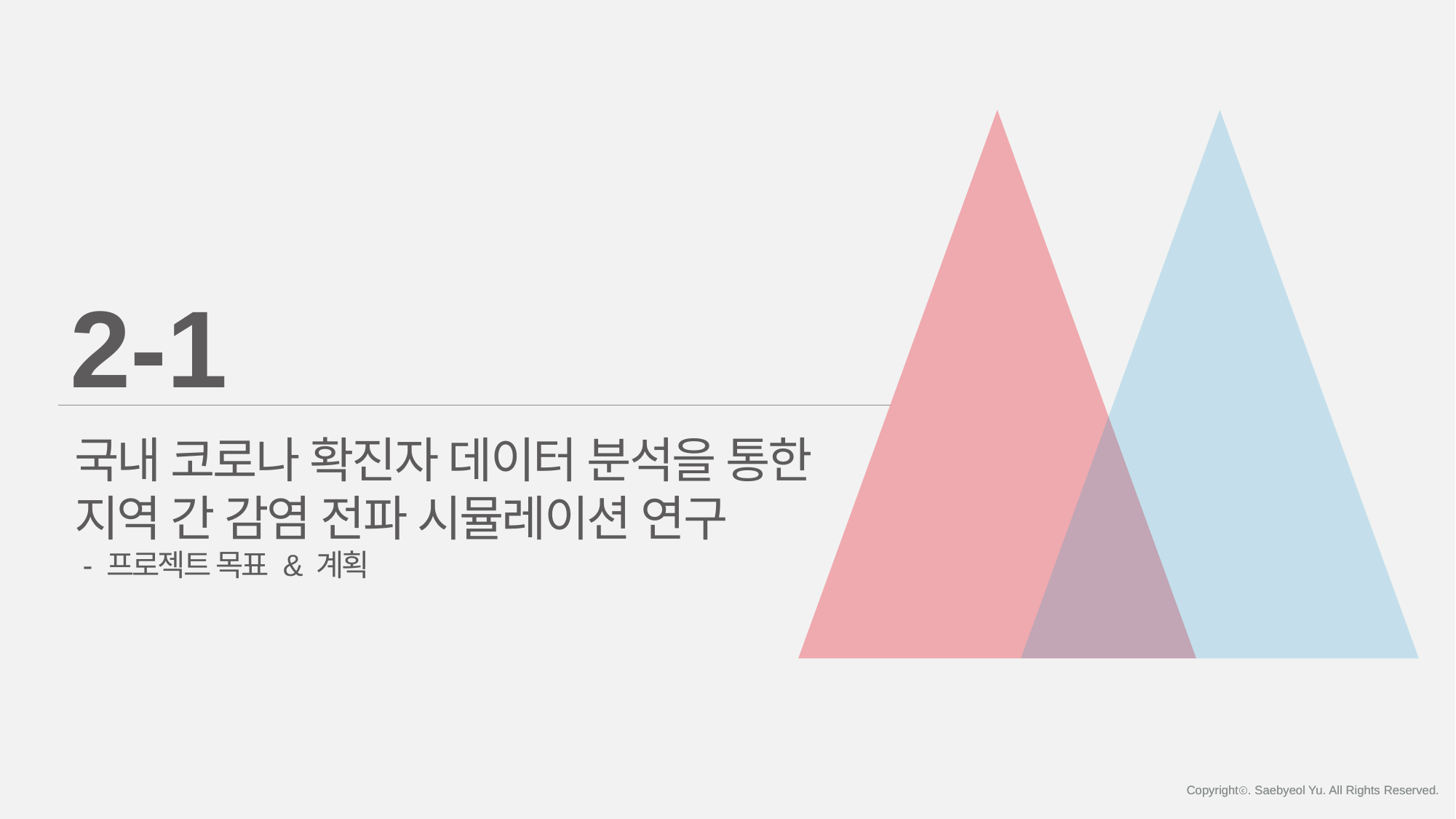

2-1
국내 코로나 확진자 데이터 분석을 통한
지역 간 감염 전파 시뮬레이션 연구
 - 프로젝트 목표 & 계획
Copyrightⓒ. Saebyeol Yu. All Rights Reserved.